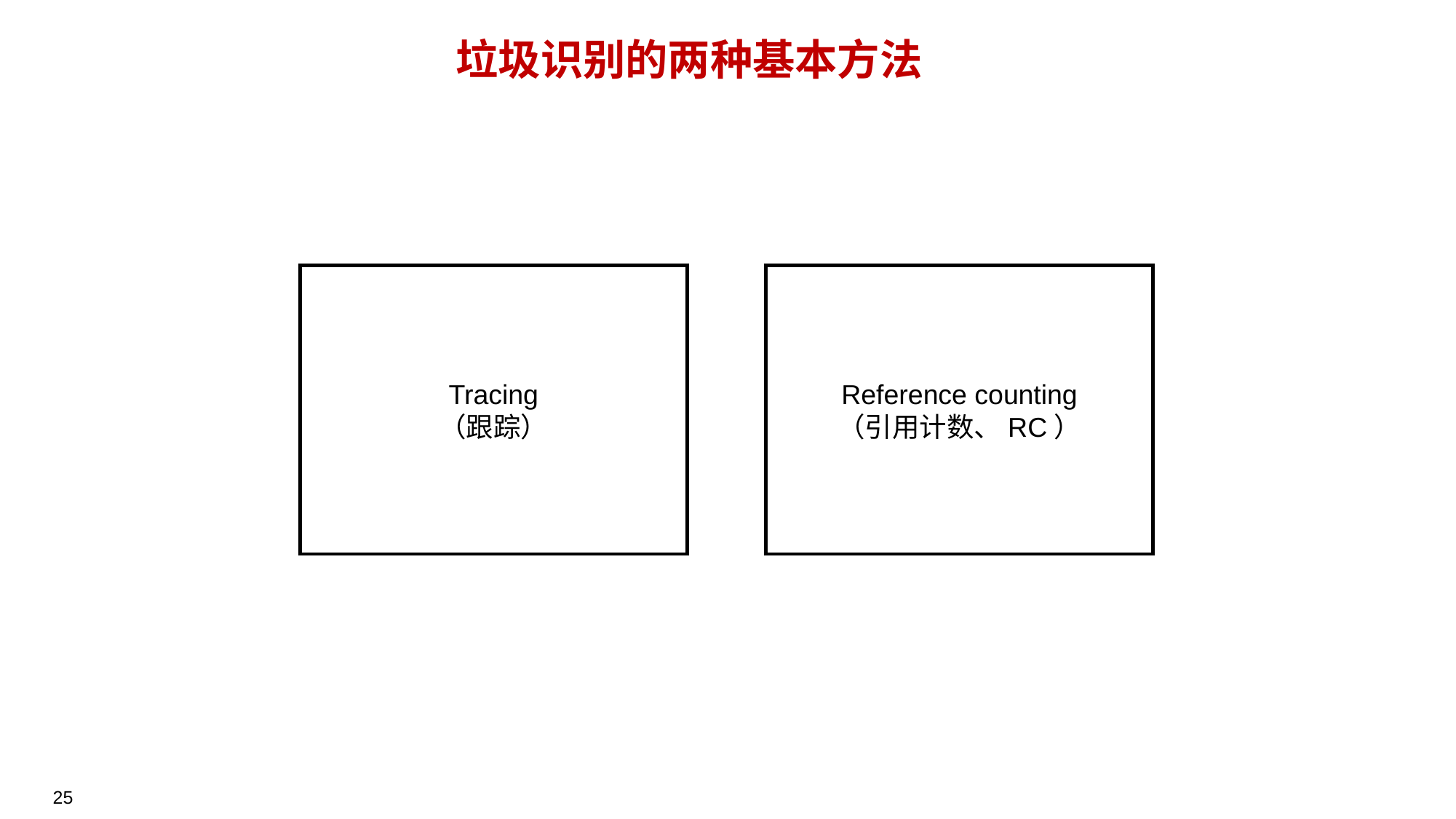

# 垃圾识别的两种基本方法
Tracing
（跟踪）
Reference counting
（引用计数、RC）